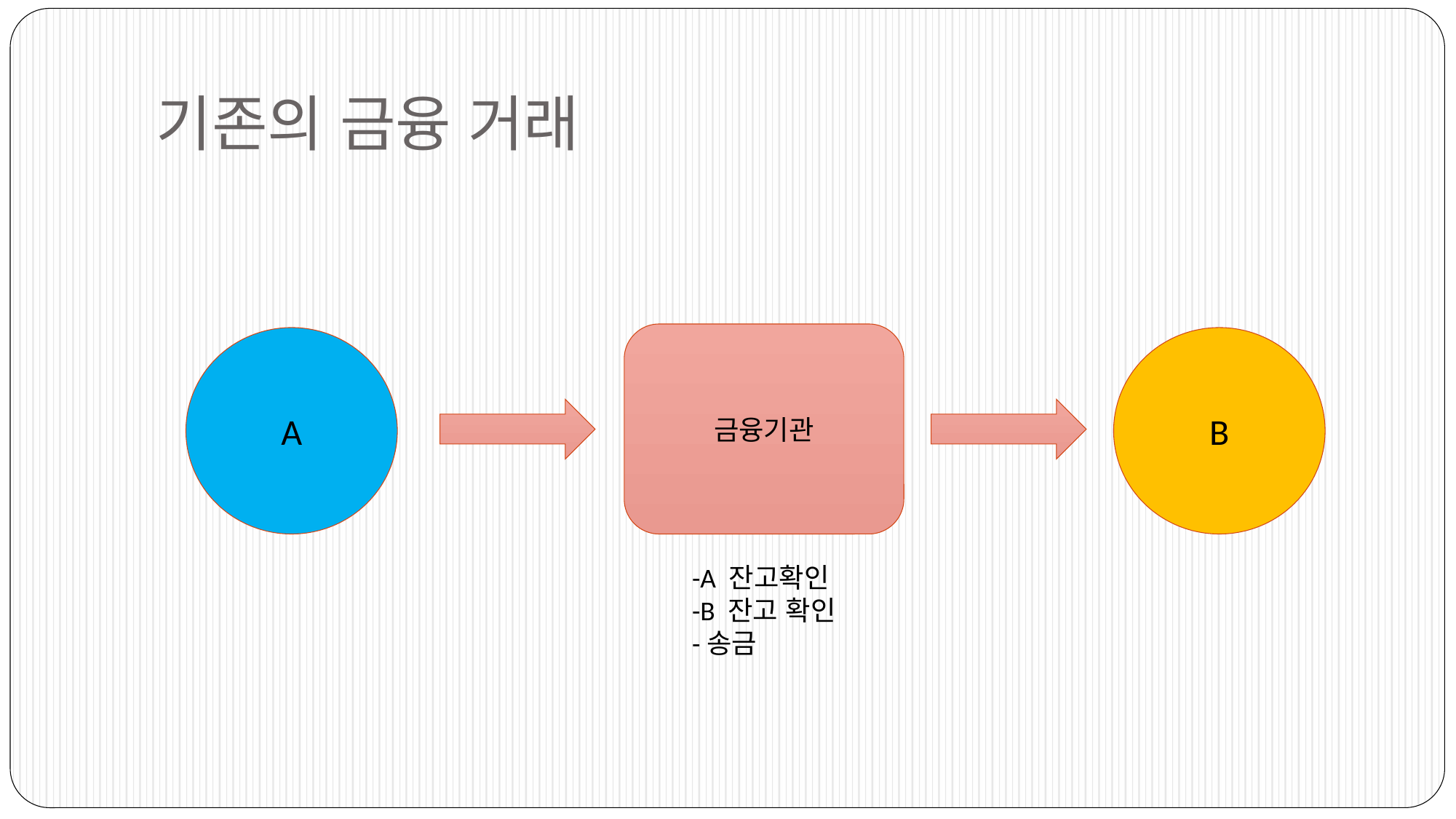

# 기존의 금융 거래

금융기관
A
B

-A 잔고확인
-B 잔고 확인
-송금